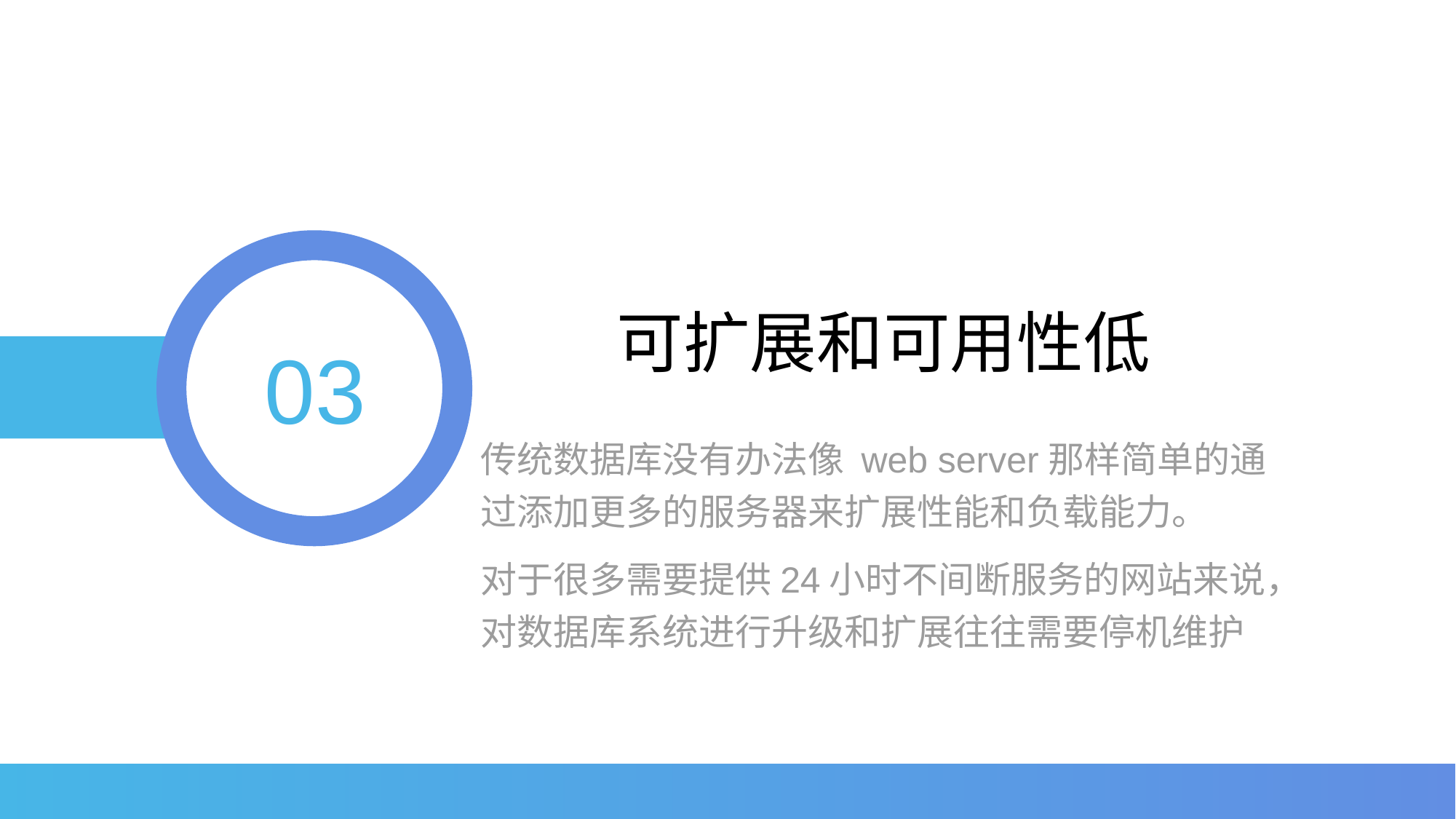

# 可扩展和可用性低
03
传统数据库没有办法像 web server那样简单的通过添加更多的服务器来扩展性能和负载能力。
对于很多需要提供24小时不间断服务的网站来说，对数据库系统进行升级和扩展往往需要停机维护